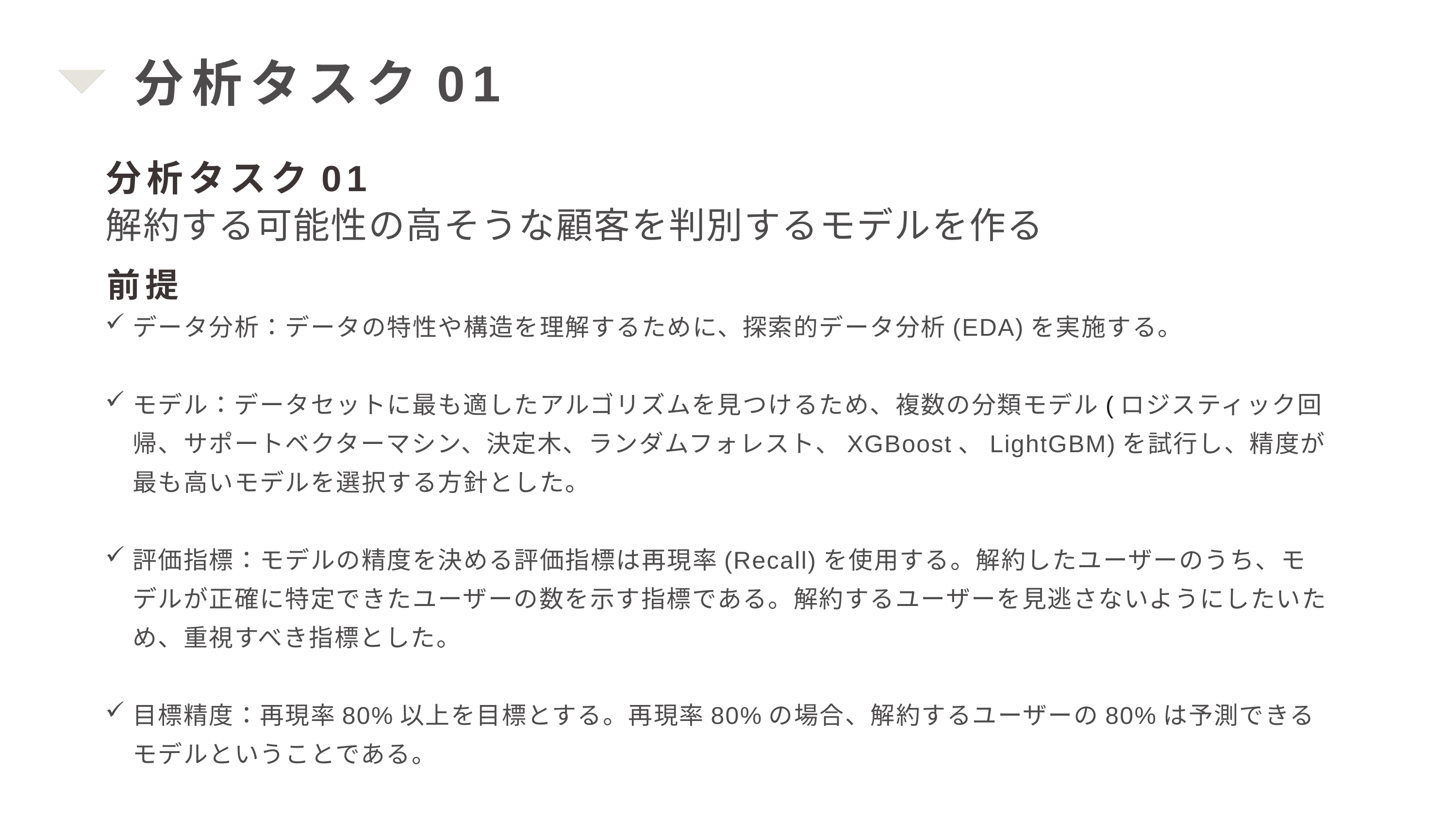

分析タスク01

分析タスク01
解約する可能性の高そうな顧客を判別するモデルを作る
前提
データ分析：データの特性や構造を理解するために、探索的データ分析(EDA)を実施する。

モデル：データセットに最も適したアルゴリズムを見つけるため、複数の分類モデル(ロジスティック回帰、サポートベクターマシン、決定木、ランダムフォレスト、XGBoost、LightGBM)を試行し、精度が最も高いモデルを選択する方針とした。

評価指標：モデルの精度を決める評価指標は再現率(Recall)を使用する。解約したユーザーのうち、モデルが正確に特定できたユーザーの数を示す指標である。解約するユーザーを見逃さないようにしたいため、重視すべき指標とした。

目標精度：再現率80%以上を目標とする。再現率80%の場合、解約するユーザーの80%は予測できるモデルということである。